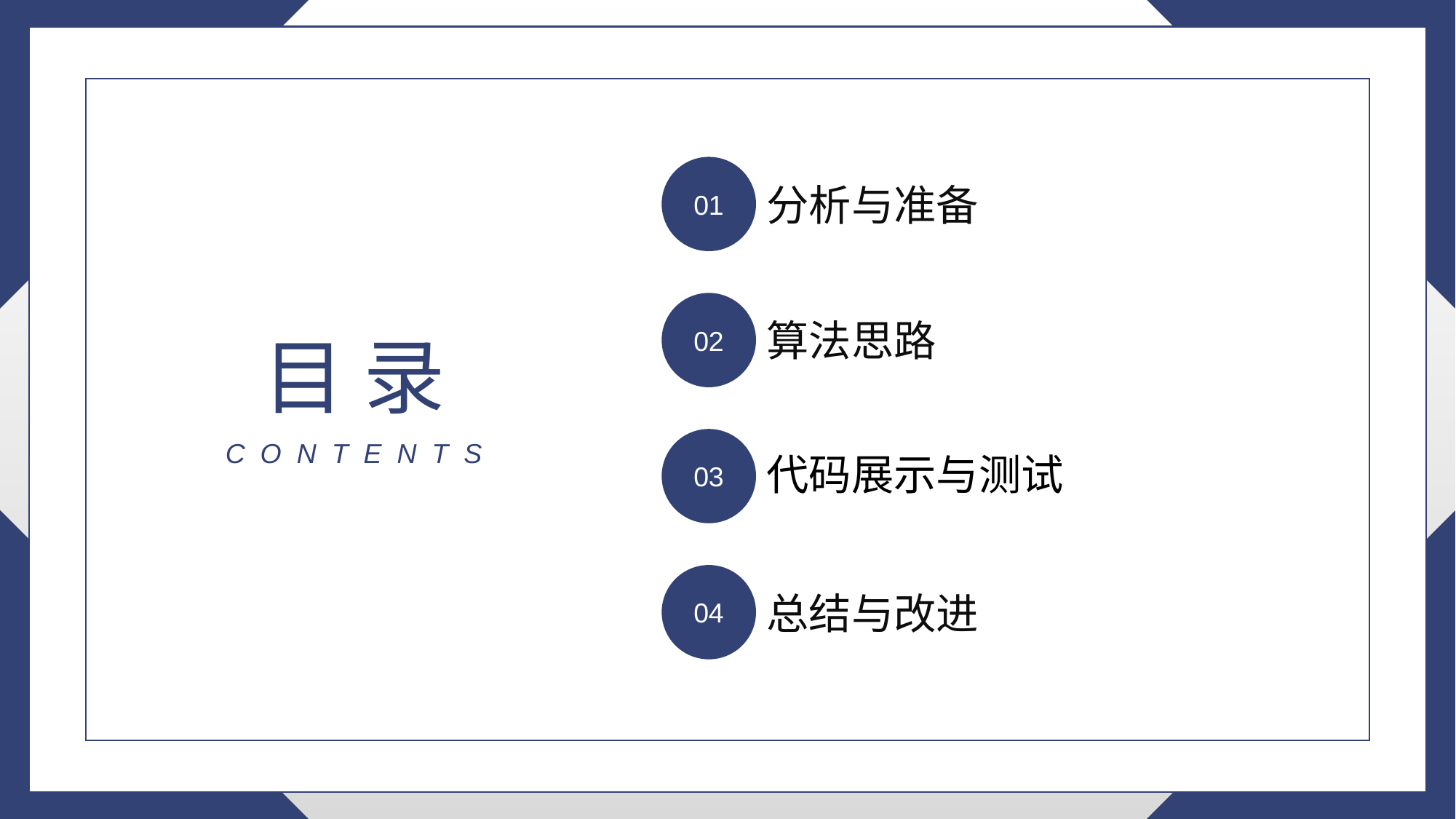

01
分析与准备
02
算法思路
目 录
03
C  O  N  T  E  N  T  S
代码展示与测试

04
总结与改进